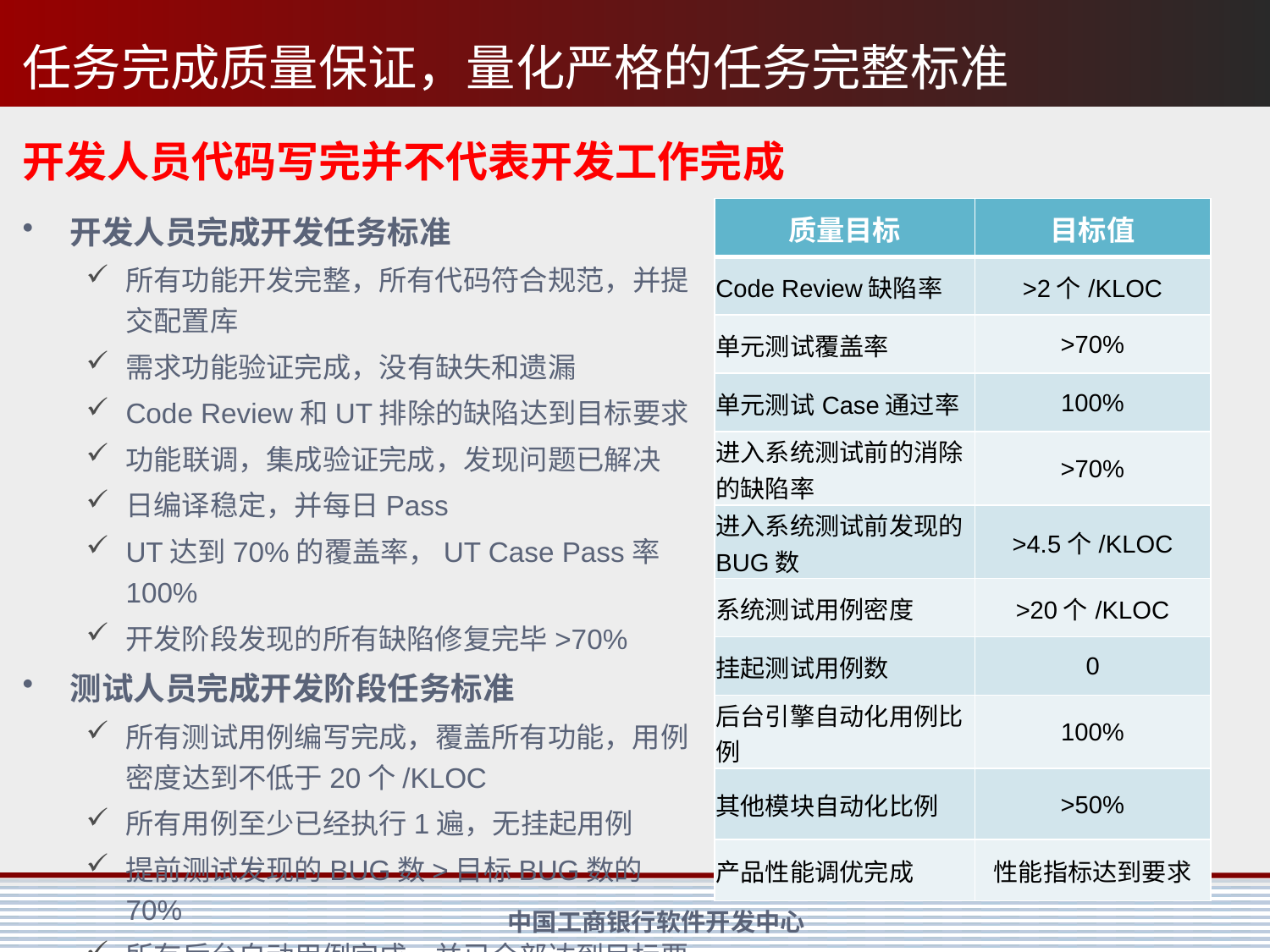

# 任务完成质量保证，量化严格的任务完整标准
开发人员代码写完并不代表开发工作完成
开发人员完成开发任务标准
所有功能开发完整，所有代码符合规范，并提交配置库
需求功能验证完成，没有缺失和遗漏
Code Review和UT排除的缺陷达到目标要求
功能联调，集成验证完成，发现问题已解决
日编译稳定，并每日Pass
UT达到70%的覆盖率，UT Case Pass率100%
开发阶段发现的所有缺陷修复完毕>70%
测试人员完成开发阶段任务标准
所有测试用例编写完成，覆盖所有功能，用例密度达到不低于20个/KLOC
所有用例至少已经执行1遍，无挂起用例
提前测试发现的BUG数>目标BUG数的70%
所有后台自动用例完成，并已全部达到目标要求集成到BVT中，并全部Pass
BVT稳定，Case全部通过，包含多平台BVT
| 质量目标 | 目标值 |
| --- | --- |
| Code Review缺陷率 | >2个/KLOC |
| 单元测试覆盖率 | >70% |
| 单元测试Case通过率 | 100% |
| 进入系统测试前的消除的缺陷率 | >70% |
| 进入系统测试前发现的BUG数 | >4.5个/KLOC |
| 系统测试用例密度 | >20个/KLOC |
| 挂起测试用例数 | 0 |
| 后台引擎自动化用例比例 | 100% |
| 其他模块自动化比例 | >50% |
| 产品性能调优完成 | 性能指标达到要求 |